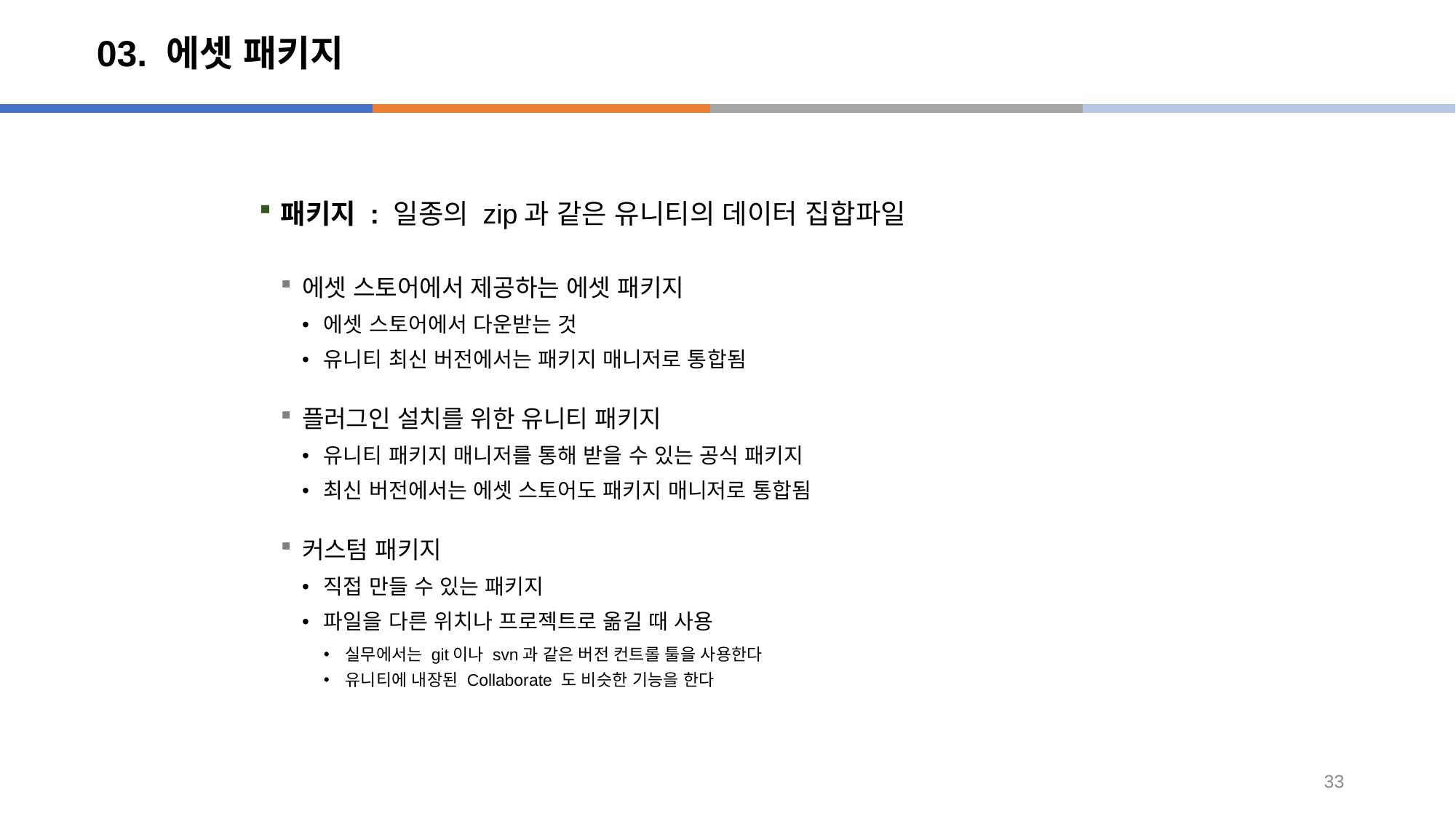

# 03. 에셋 패키지
패키지 : 일종의 zip과 같은 유니티의 데이터 집합파일
에셋 스토어에서 제공하는 에셋 패키지
에셋 스토어에서 다운받는 것
유니티 최신 버전에서는 패키지 매니저로 통합됨
플러그인 설치를 위한 유니티 패키지
유니티 패키지 매니저를 통해 받을 수 있는 공식 패키지
최신 버전에서는 에셋 스토어도 패키지 매니저로 통합됨
커스텀 패키지
직접 만들 수 있는 패키지
파일을 다른 위치나 프로젝트로 옮길 때 사용
실무에서는 git이나 svn과 같은 버전 컨트롤 툴을 사용한다
유니티에 내장된 Collaborate 도 비슷한 기능을 한다
33